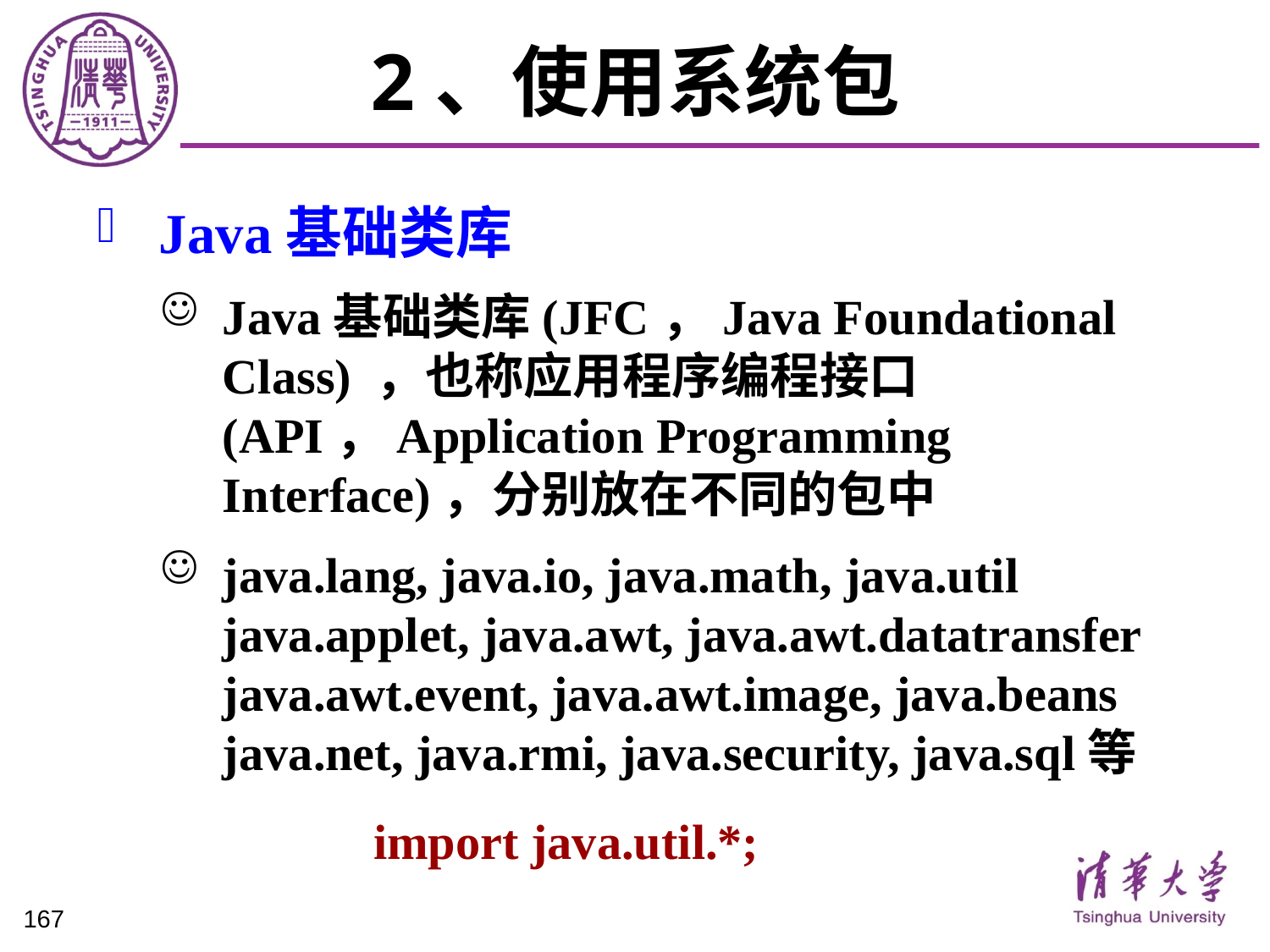

# 2、使用系统包
Java基础类库
Java基础类库(JFC，Java Foundational Class) ，也称应用程序编程接口(API，Application Programming Interface)，分别放在不同的包中
java.lang, java.io, java.math, java.util
java.applet, java.awt, java.awt.datatransfer
java.awt.event, java.awt.image, java.beans
java.net, java.rmi, java.security, java.sql等
import java.util.*;
167